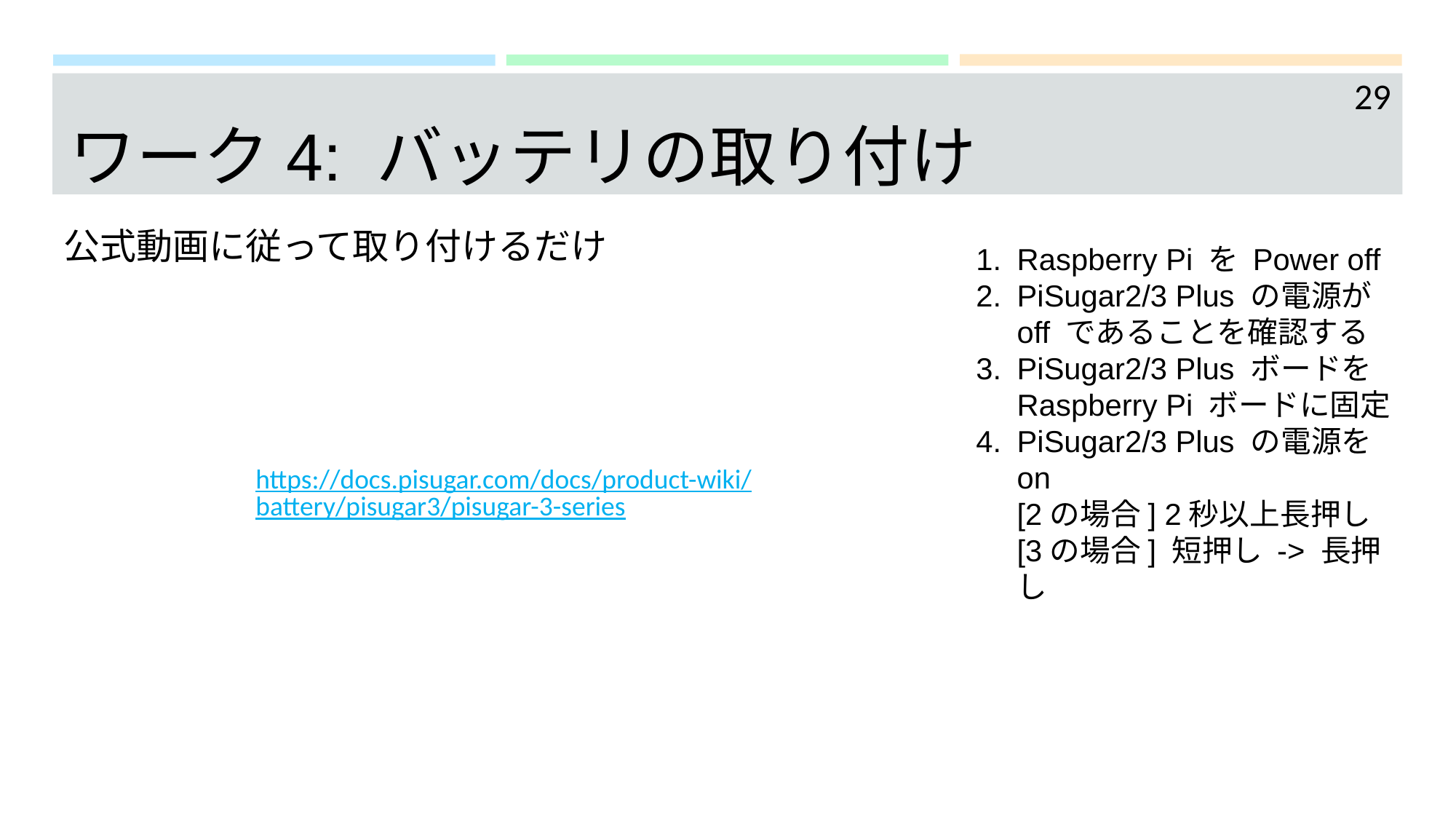

29
# ワーク4: バッテリの取り付け
公式動画に従って取り付けるだけ
Raspberry Pi を Power off
PiSugar2/3 Plus の電源が off であることを確認する
PiSugar2/3 Plus ボードを Raspberry Pi ボードに固定
PiSugar2/3 Plus の電源を on
[2の場合] 2秒以上長押し
[3の場合] 短押し -> 長押し
https://docs.pisugar.com/docs/product-wiki/battery/pisugar3/pisugar-3-series